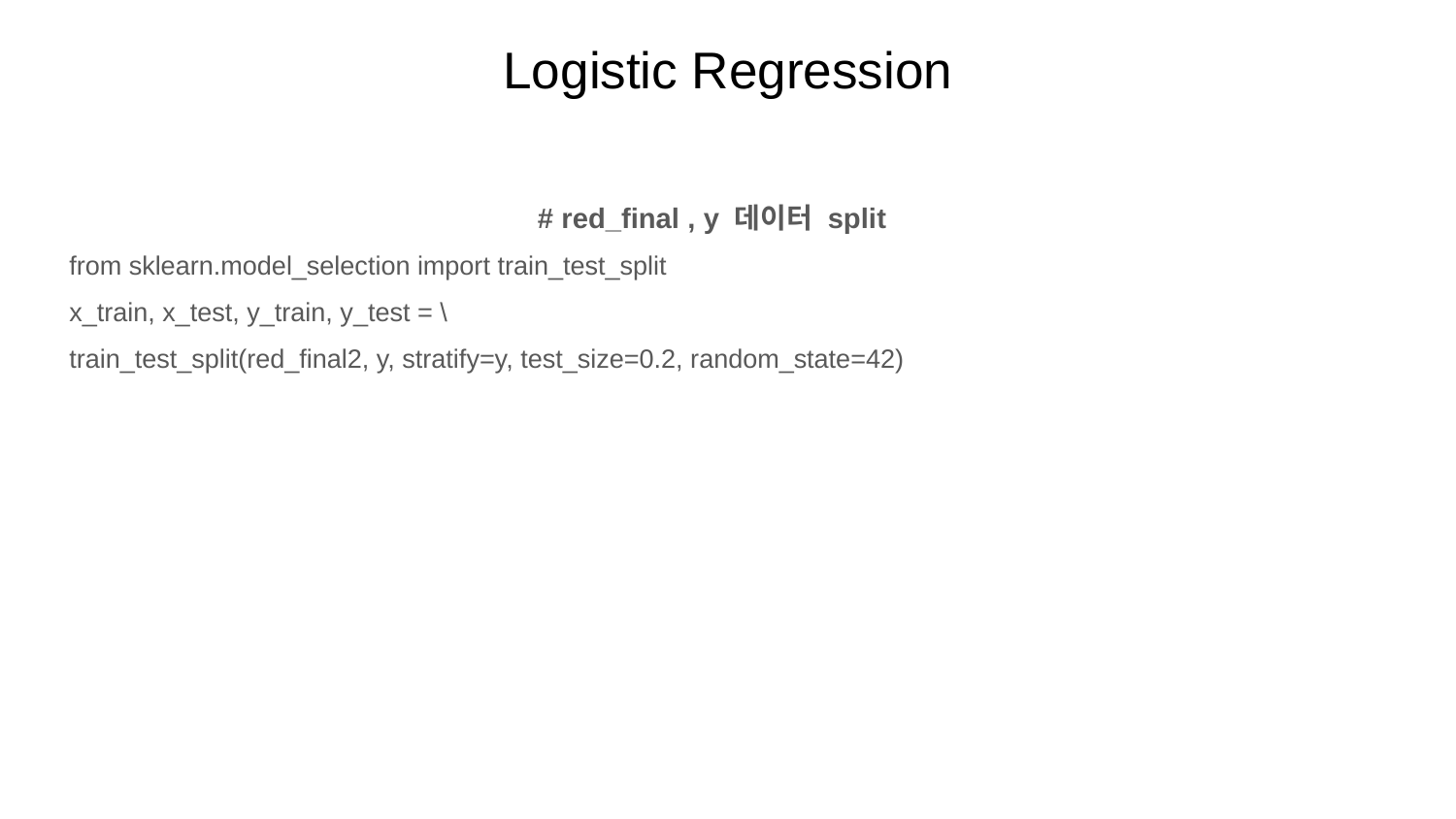

# Logistic Regression

# red_final , y 데이터 split
from sklearn.model_selection import train_test_split
x_train, x_test, y_train, y_test = \
train_test_split(red_final2, y, stratify=y, test_size=0.2, random_state=42)